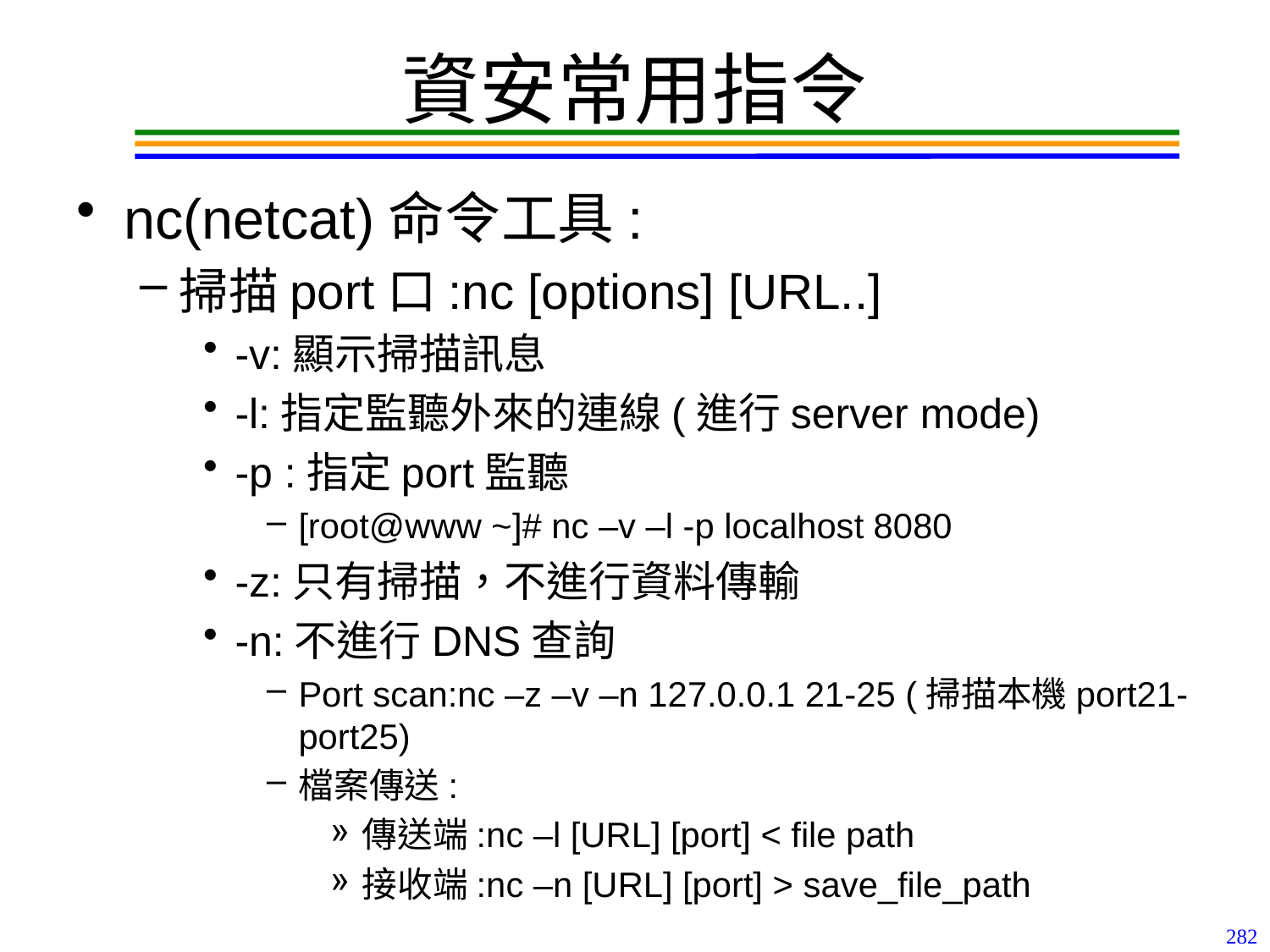

# 資安常用指令
nc(netcat)命令工具:
掃描port口:nc [options] [URL..]
-v:顯示掃描訊息
-l:指定監聽外來的連線(進行server mode)
-p :指定port監聽
[root@www ~]# nc –v –l -p localhost 8080
-z:只有掃描，不進行資料傳輸
-n:不進行DNS查詢
Port scan:nc –z –v –n 127.0.0.1 21-25 (掃描本機port21-port25)
檔案傳送:
傳送端:nc –l [URL] [port] < file path
接收端:nc –n [URL] [port] > save_file_path
282